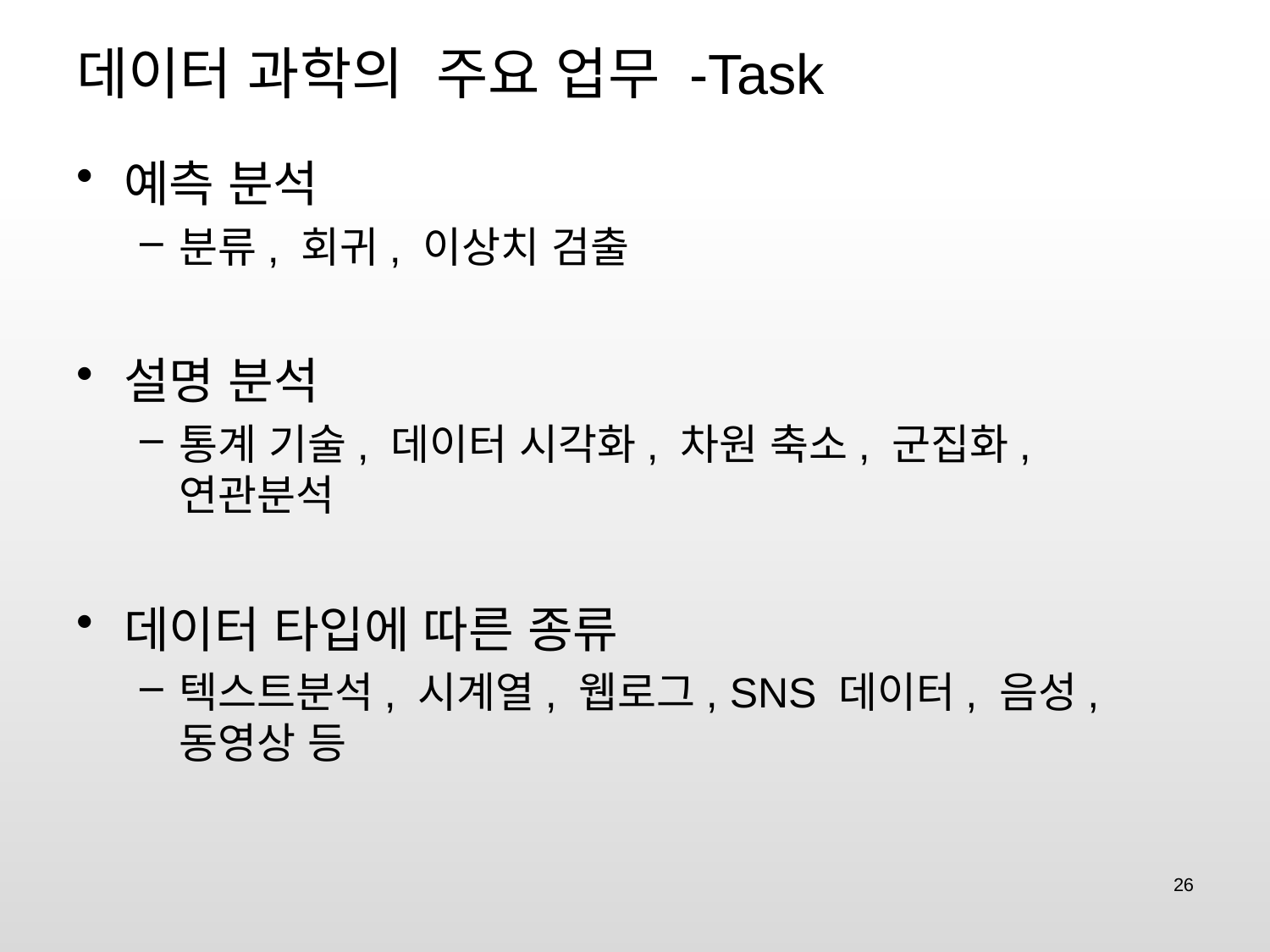

# 데이터 과학의  주요 업무 -Task
예측 분석
분류, 회귀, 이상치 검출

설명 분석
통계 기술, 데이터 시각화, 차원 축소, 군집화, 연관분석

데이터 타입에 따른 종류
텍스트분석, 시계열, 웹로그, SNS 데이터, 음성,
동영상 등

26